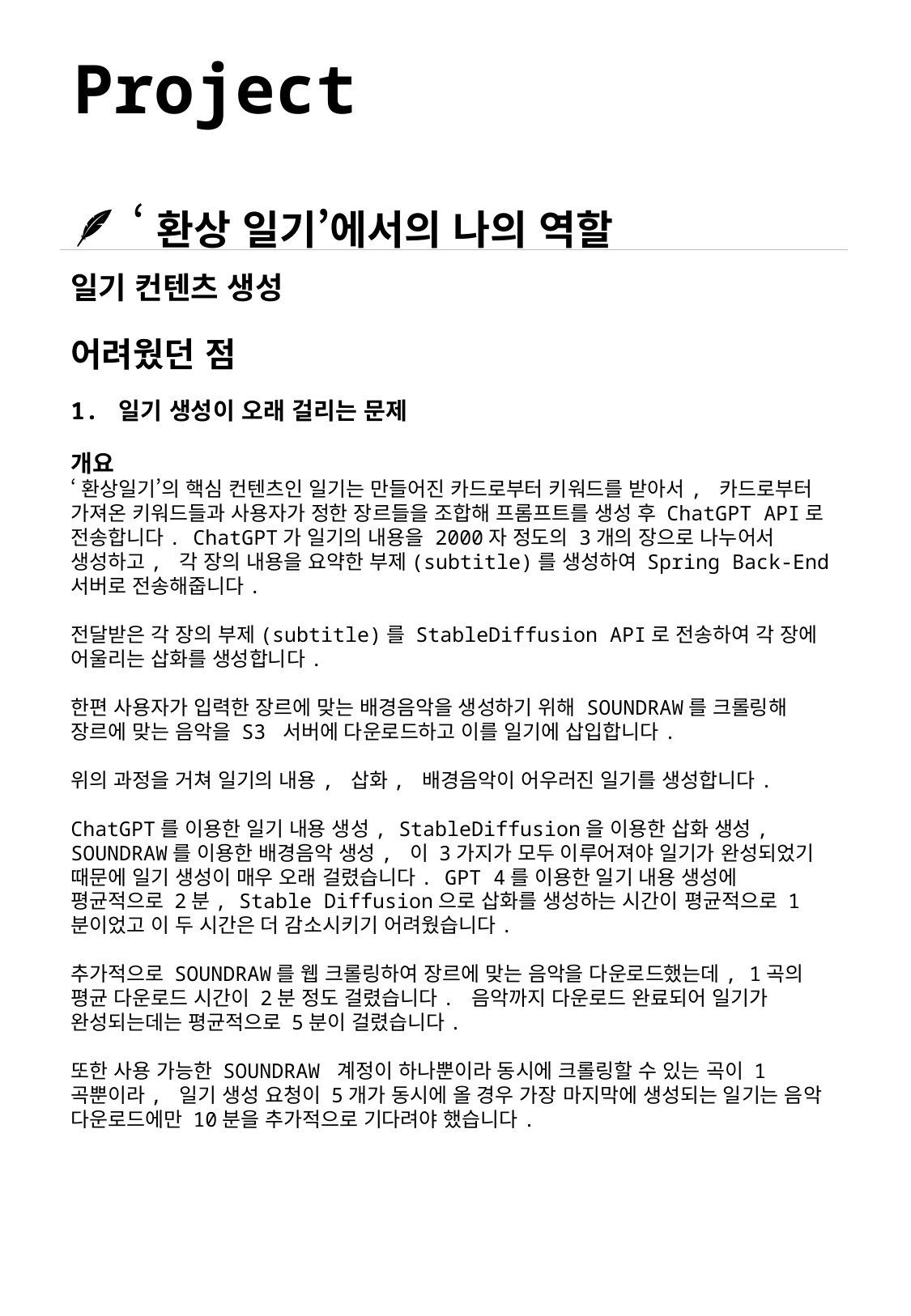

# Project
🪶 ‘환상 일기’에서의 나의 역할
일기 컨텐츠 생성

어려웠던 점

1. 일기 생성이 오래 걸리는 문제

개요
‘환상일기’의 핵심 컨텐츠인 일기는 만들어진 카드로부터 키워드를 받아서, 카드로부터 가져온 키워드들과 사용자가 정한 장르들을 조합해 프롬프트를 생성 후 ChatGPT API로 전송합니다. ChatGPT가 일기의 내용을 2000자 정도의 3개의 장으로 나누어서 생성하고, 각 장의 내용을 요약한 부제(subtitle)를 생성하여 Spring Back-End 서버로 전송해줍니다.

전달받은 각 장의 부제(subtitle)를 StableDiffusion API로 전송하여 각 장에 어울리는 삽화를 생성합니다.

한편 사용자가 입력한 장르에 맞는 배경음악을 생성하기 위해 SOUNDRAW를 크롤링해 장르에 맞는 음악을 S3 서버에 다운로드하고 이를 일기에 삽입합니다.

위의 과정을 거쳐 일기의 내용, 삽화, 배경음악이 어우러진 일기를 생성합니다.

ChatGPT를 이용한 일기 내용 생성, StableDiffusion을 이용한 삽화 생성, SOUNDRAW를 이용한 배경음악 생성, 이 3가지가 모두 이루어져야 일기가 완성되었기 때문에 일기 생성이 매우 오래 걸렸습니다. GPT 4를 이용한 일기 내용 생성에 평균적으로 2분, Stable Diffusion으로 삽화를 생성하는 시간이 평균적으로 1분이었고 이 두 시간은 더 감소시키기 어려웠습니다.

추가적으로 SOUNDRAW를 웹 크롤링하여 장르에 맞는 음악을 다운로드했는데, 1곡의 평균 다운로드 시간이 2분 정도 걸렸습니다. 음악까지 다운로드 완료되어 일기가 완성되는데는 평균적으로 5분이 걸렸습니다.

또한 사용 가능한 SOUNDRAW 계정이 하나뿐이라 동시에 크롤링할 수 있는 곡이 1곡뿐이라, 일기 생성 요청이 5개가 동시에 올 경우 가장 마지막에 생성되는 일기는 음악 다운로드에만 10분을 추가적으로 기다려야 했습니다.